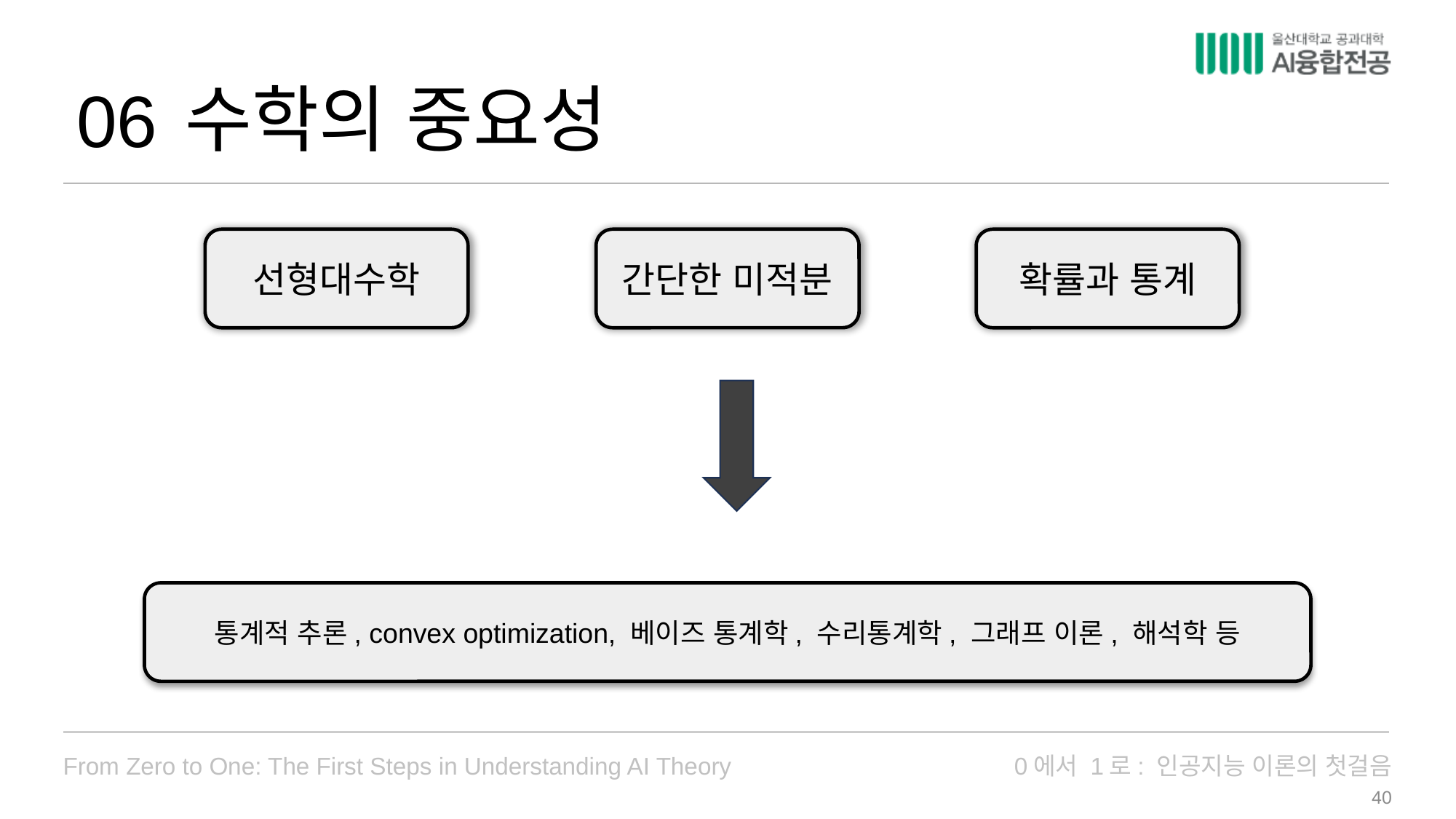

06
# 수학의 중요성
선형대수학
간단한 미적분
확률과 통계

통계적 추론, convex optimization, 베이즈 통계학, 수리통계학, 그래프 이론, 해석학 등
40